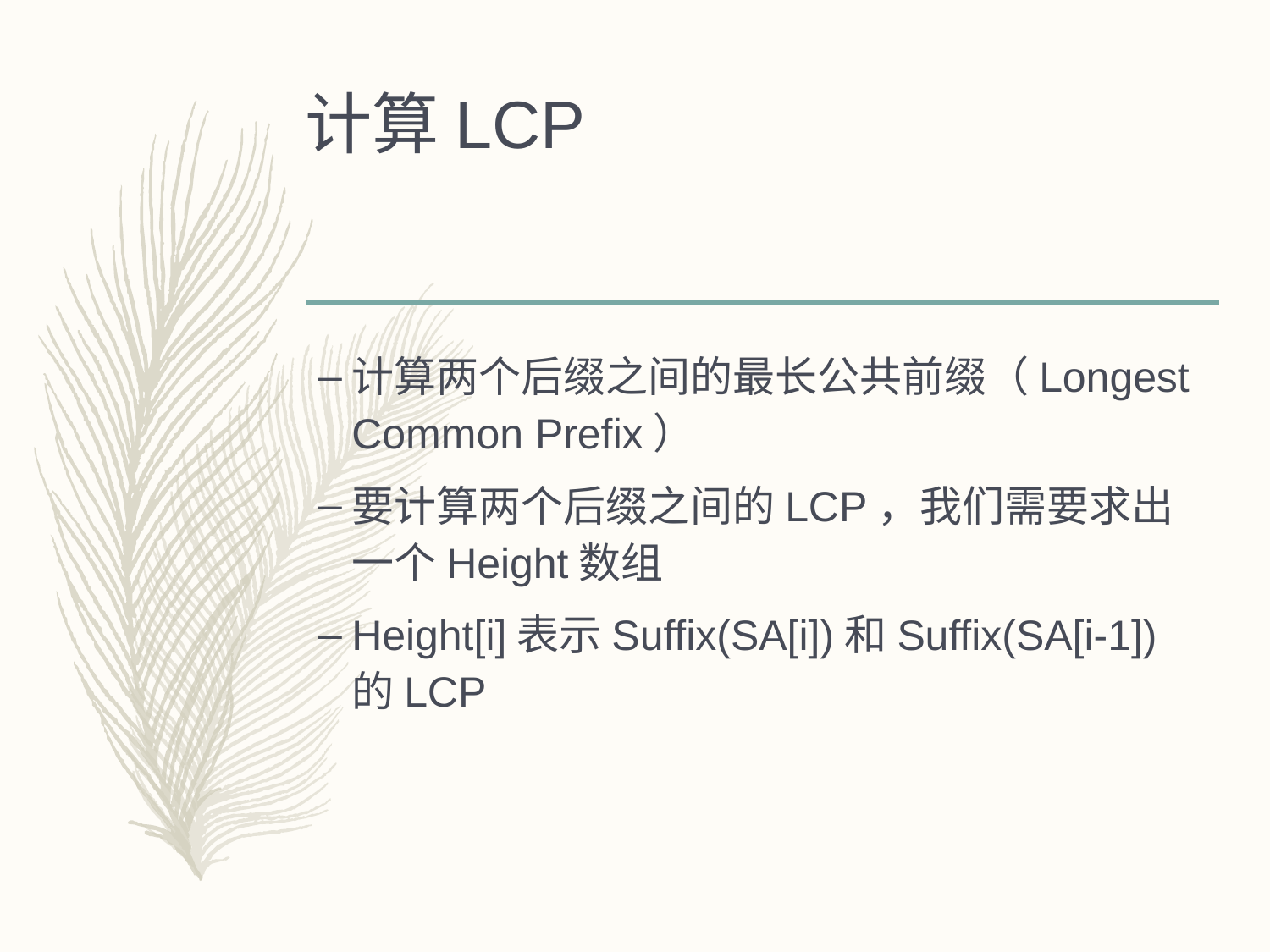

# 计算LCP
计算两个后缀之间的最长公共前缀（Longest Common Prefix）
要计算两个后缀之间的LCP，我们需要求出一个Height数组
Height[i]表示Suffix(SA[i])和Suffix(SA[i-1])的LCP